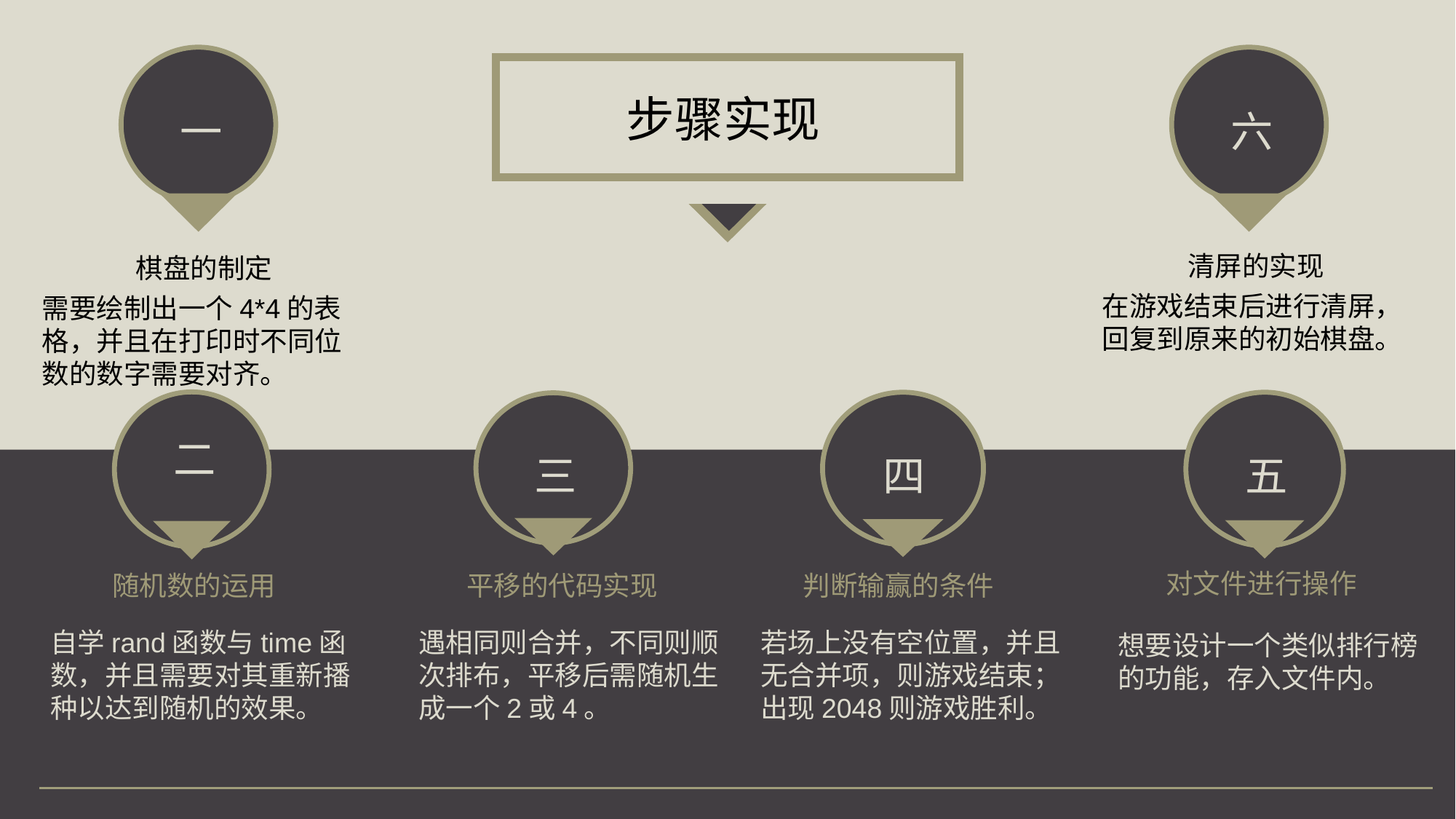

一

六

步骤实现

清屏的实现
棋盘的制定
在游戏结束后进行清屏，回复到原来的初始棋盘。
需要绘制出一个4*4的表格，并且在打印时不同位数的数字需要对齐。

二

四

五

三

对文件进行操作
随机数的运用
平移的代码实现
判断输赢的条件
自学rand函数与time函数，并且需要对其重新播种以达到随机的效果。
遇相同则合并，不同则顺次排布，平移后需随机生成一个2或4。
若场上没有空位置，并且无合并项，则游戏结束；出现2048则游戏胜利。
想要设计一个类似排行榜的功能，存入文件内。